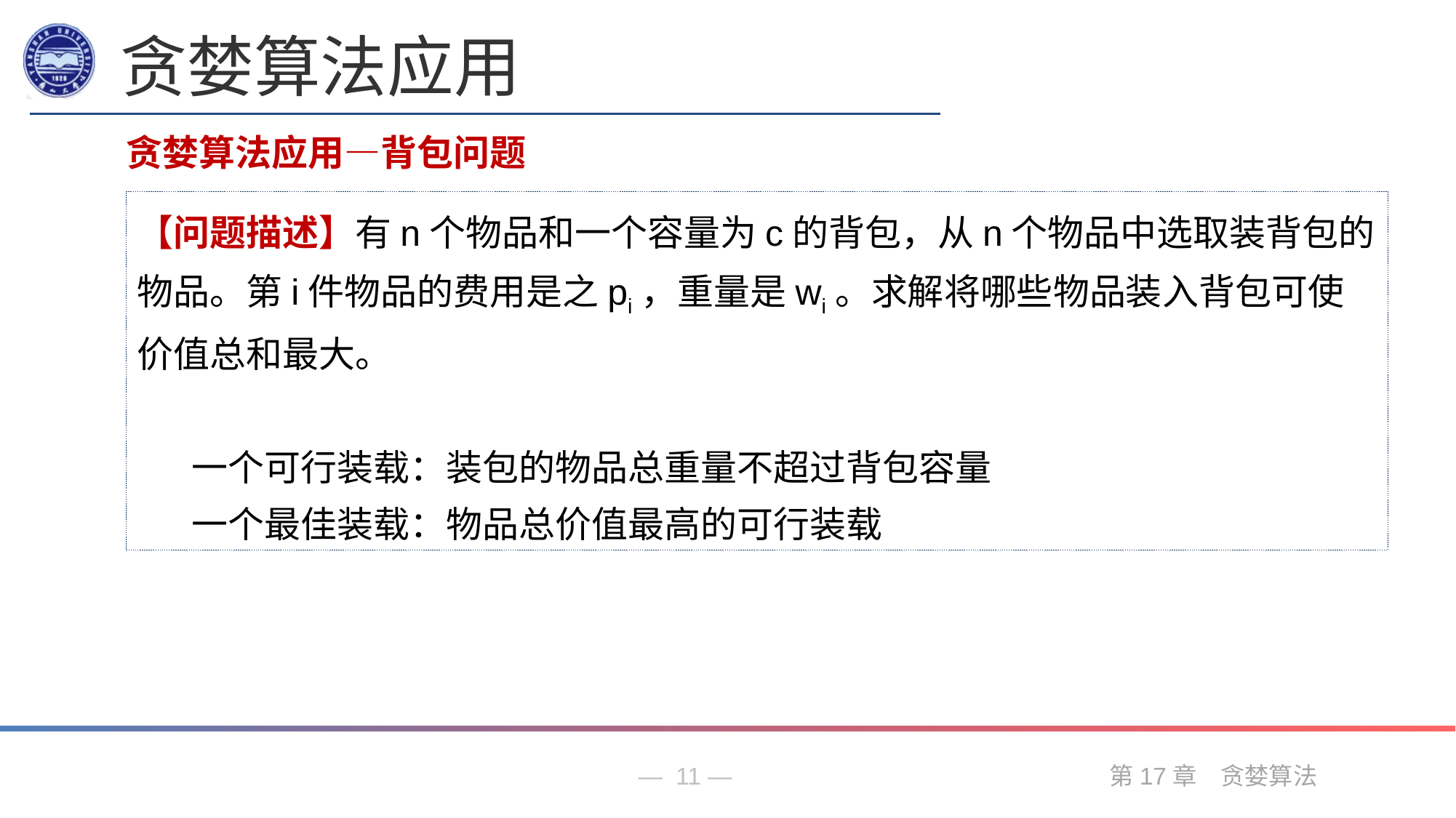

贪婪算法应用
贪婪算法应用—背包问题
【问题描述】有n个物品和一个容量为c的背包，从n个物品中选取装背包的物品。第i件物品的费用是之pi，重量是wi。求解将哪些物品装入背包可使价值总和最大。

一个可行装载：装包的物品总重量不超过背包容量
一个最佳装载：物品总价值最高的可行装载